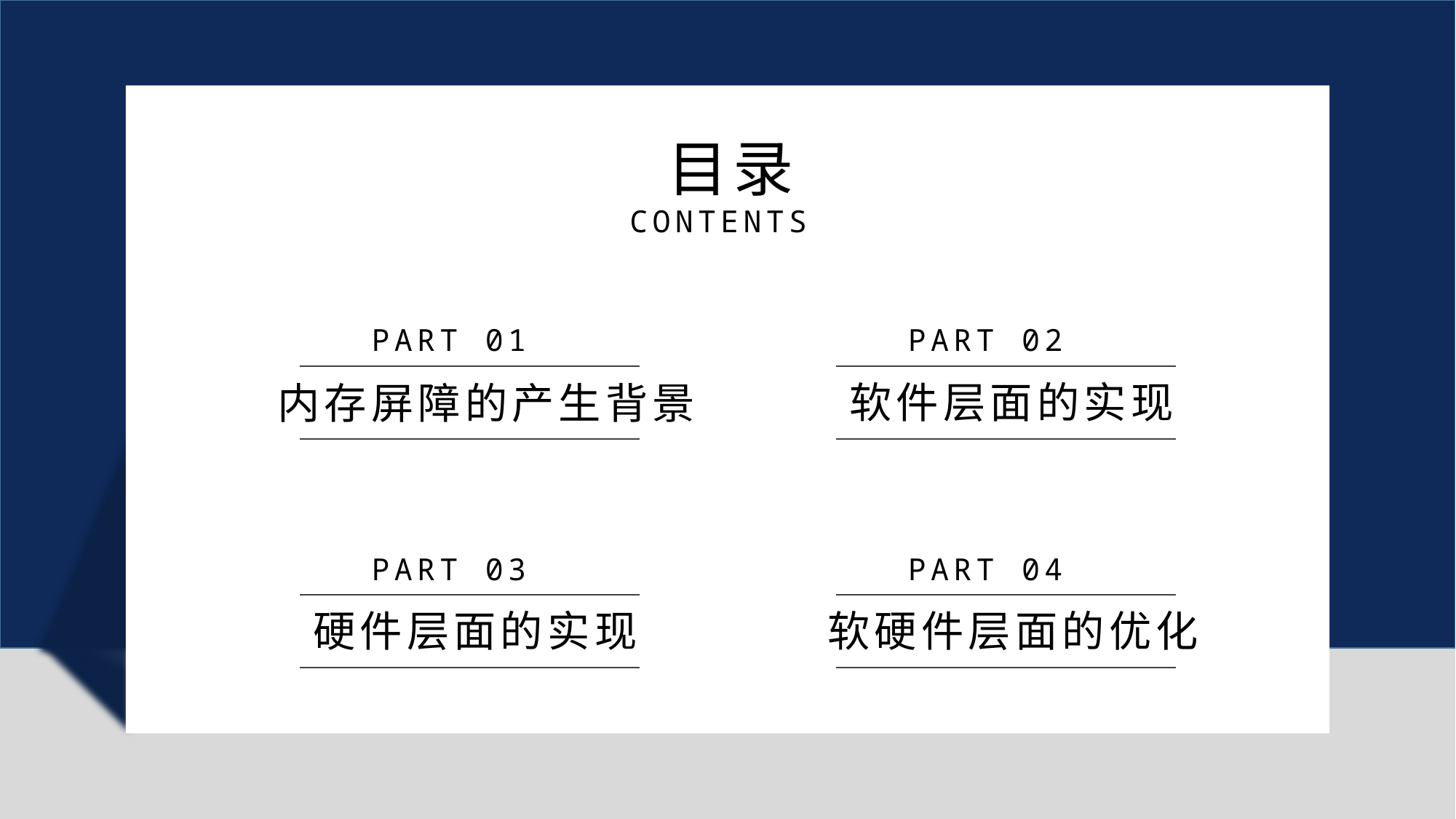

目录
CONTENTS
PART 01
内存屏障的产生背景
PART 02
软件层面的实现

PART 03
硬件层面的实现
PART 04
软硬件层面的优化